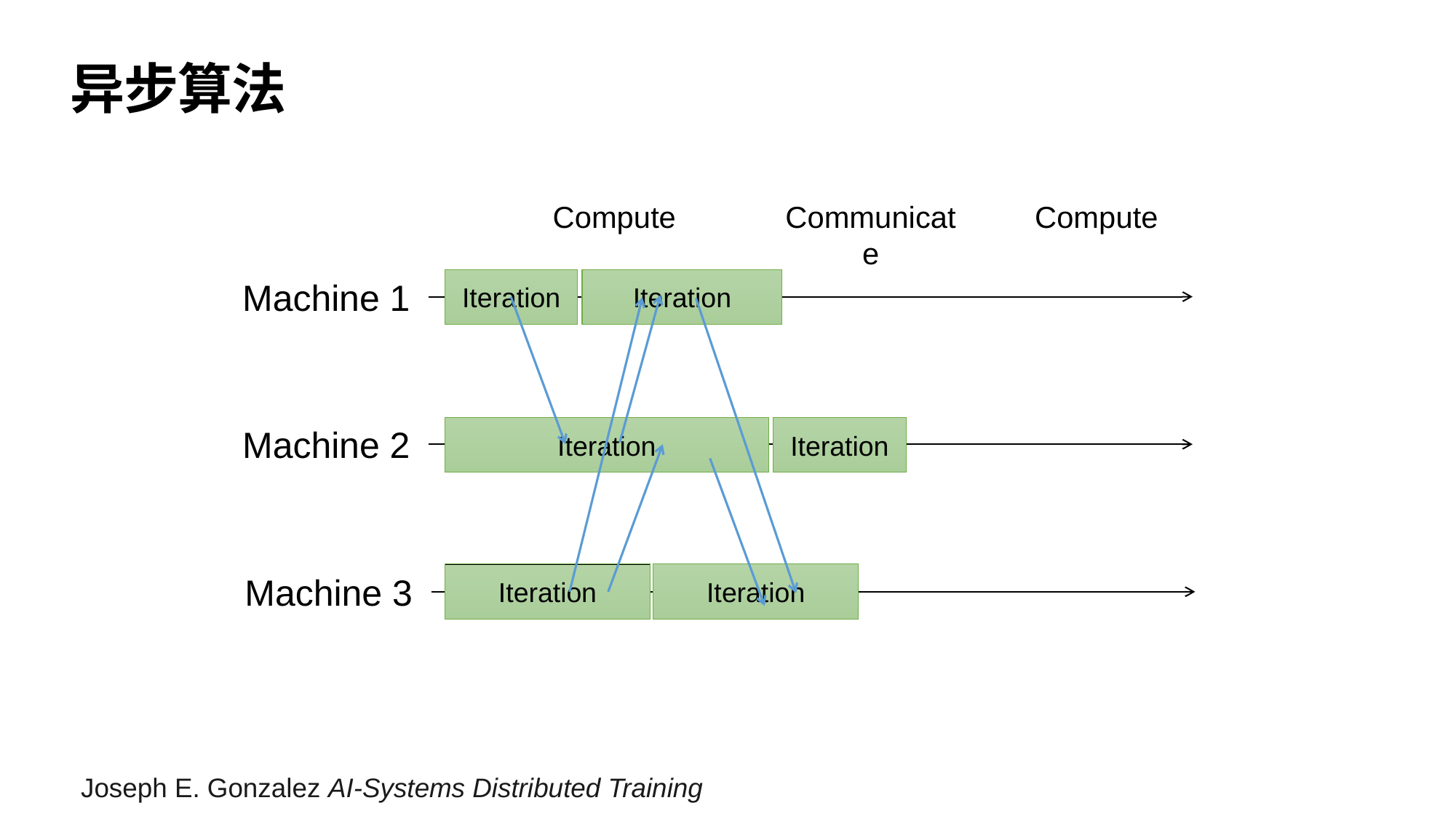

# 异步算法

Compute
Communicate
Compute
Machine 1
Machine 2
Machine 3
Iteration
Iteration
Iteration
Iteration
Iteration
Iteration
Joseph E. Gonzalez AI-Systems Distributed Training